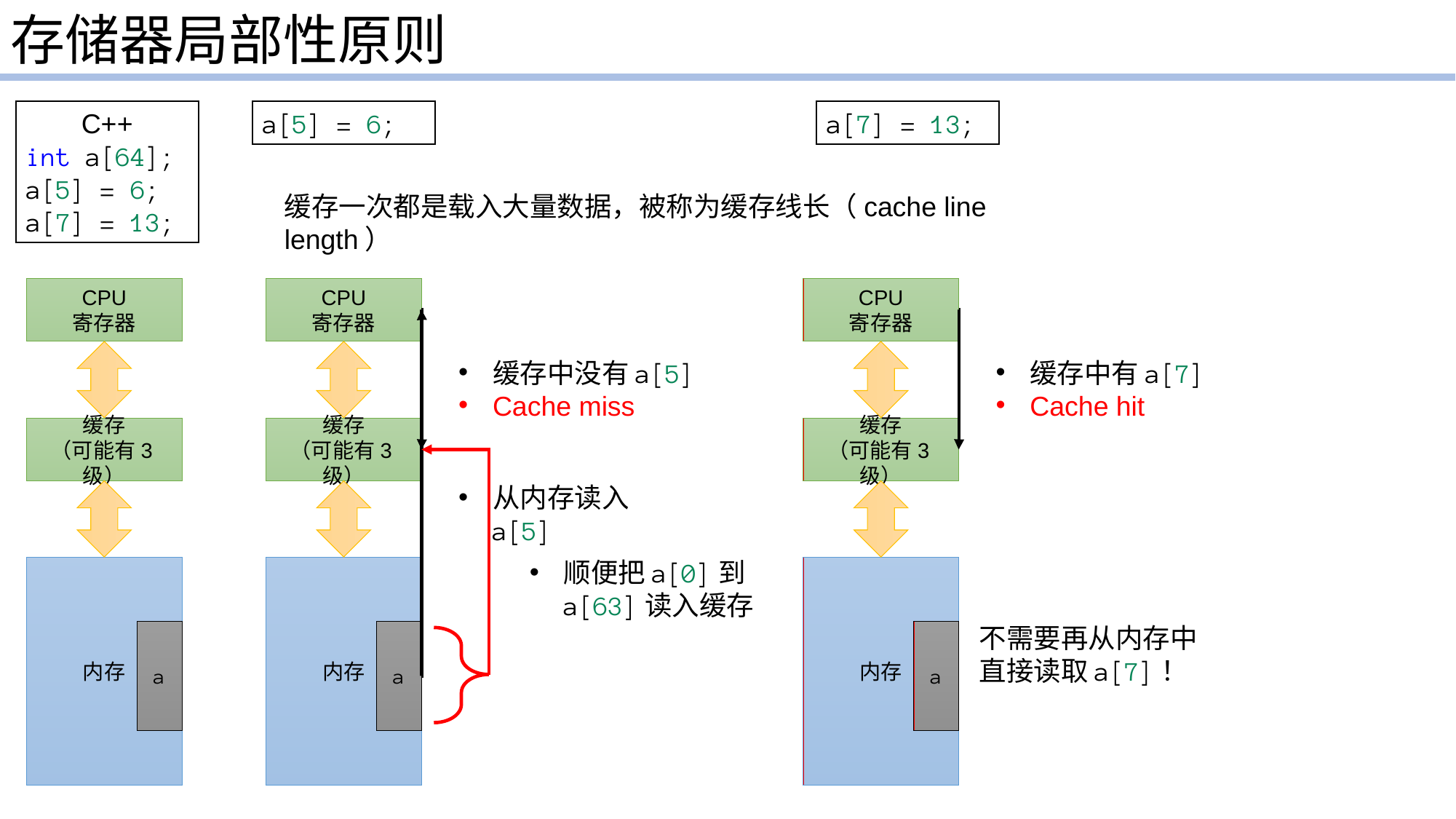

存储器局部性原则
C++
int a[64];
a[5] = 6;
a[7] = 13;
a[5] = 6;
a[7] = 13;
缓存一次都是载入大量数据，被称为缓存线长（cache line length）
CPU
寄存器
CPU
寄存器
CPU
寄存器
从内存读入a[5]
缓存中没有a[5]
Cache miss
缓存中有a[7]
Cache hit

缓存
（可能有3级）
缓存
（可能有3级）
缓存
（可能有3级）
顺便把a[0]到a[63]读入缓存

内存
内存
内存
不需要再从内存中直接读取a[7]！
a
a
a